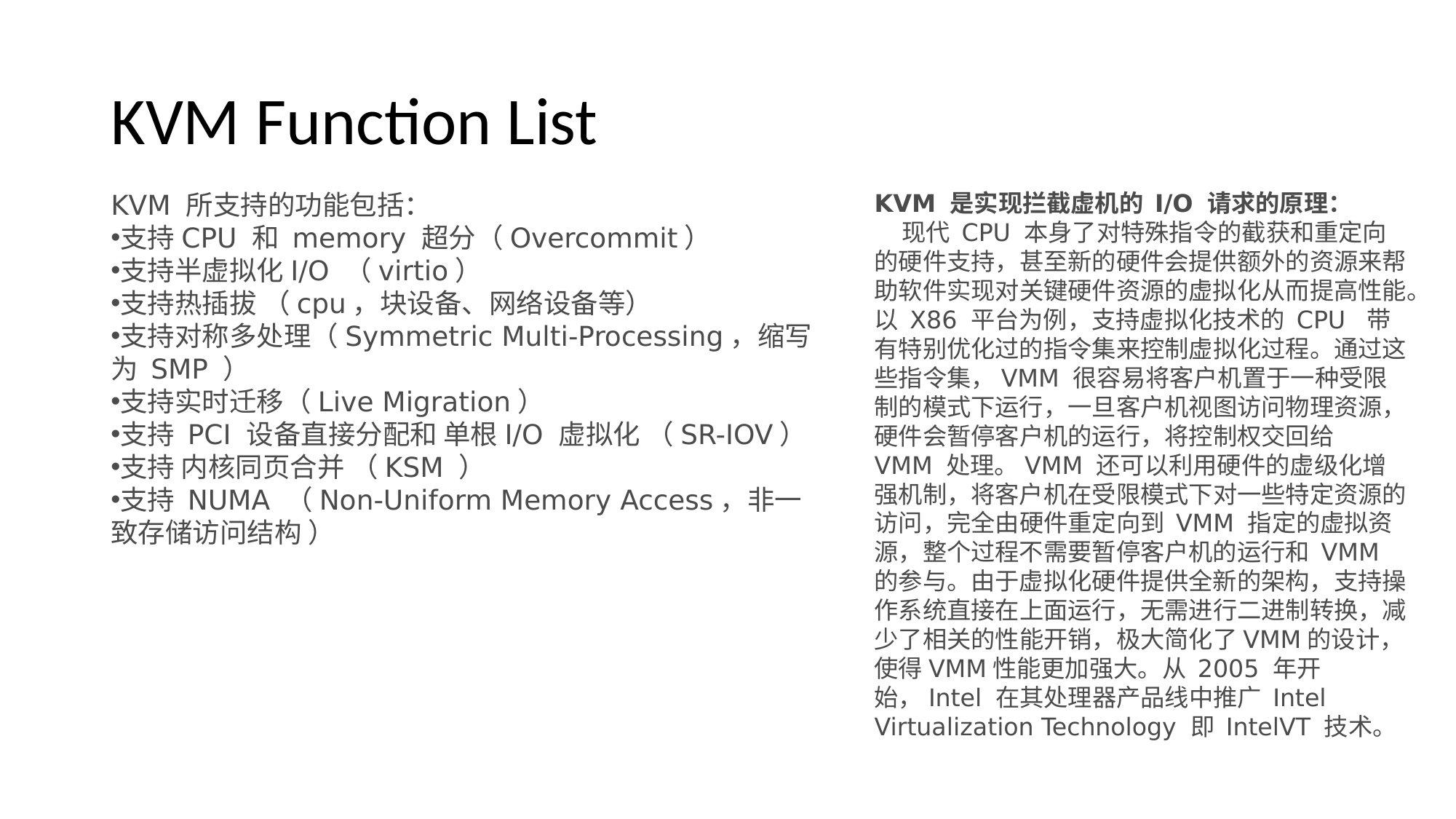

# KVM Function List
KVM 所支持的功能包括：
支持CPU 和 memory 超分（Overcommit）
支持半虚拟化I/O （virtio）
支持热插拔 （cpu，块设备、网络设备等）
支持对称多处理（Symmetric Multi-Processing，缩写为 SMP ）
支持实时迁移（Live Migration）
支持 PCI 设备直接分配和 单根I/O 虚拟化 （SR-IOV）
支持 内核同页合并 （KSM ）
支持 NUMA （Non-Uniform Memory Access，非一致存储访问结构 ）
KVM 是实现拦截虚机的 I/O 请求的原理：
    现代 CPU 本身了对特殊指令的截获和重定向的硬件支持，甚至新的硬件会提供额外的资源来帮助软件实现对关键硬件资源的虚拟化从而提高性能。以 X86 平台为例，支持虚拟化技术的 CPU  带有特别优化过的指令集来控制虚拟化过程。通过这些指令集，VMM 很容易将客户机置于一种受限制的模式下运行，一旦客户机视图访问物理资源，硬件会暂停客户机的运行，将控制权交回给 VMM 处理。VMM 还可以利用硬件的虚级化增强机制，将客户机在受限模式下对一些特定资源的访问，完全由硬件重定向到 VMM 指定的虚拟资源，整个过程不需要暂停客户机的运行和 VMM 的参与。由于虚拟化硬件提供全新的架构，支持操作系统直接在上面运行，无需进行二进制转换，减少了相关的性能开销，极大简化了VMM的设计，使得VMM性能更加强大。从 2005 年开始，Intel 在其处理器产品线中推广 Intel Virtualization Technology 即 IntelVT 技术。